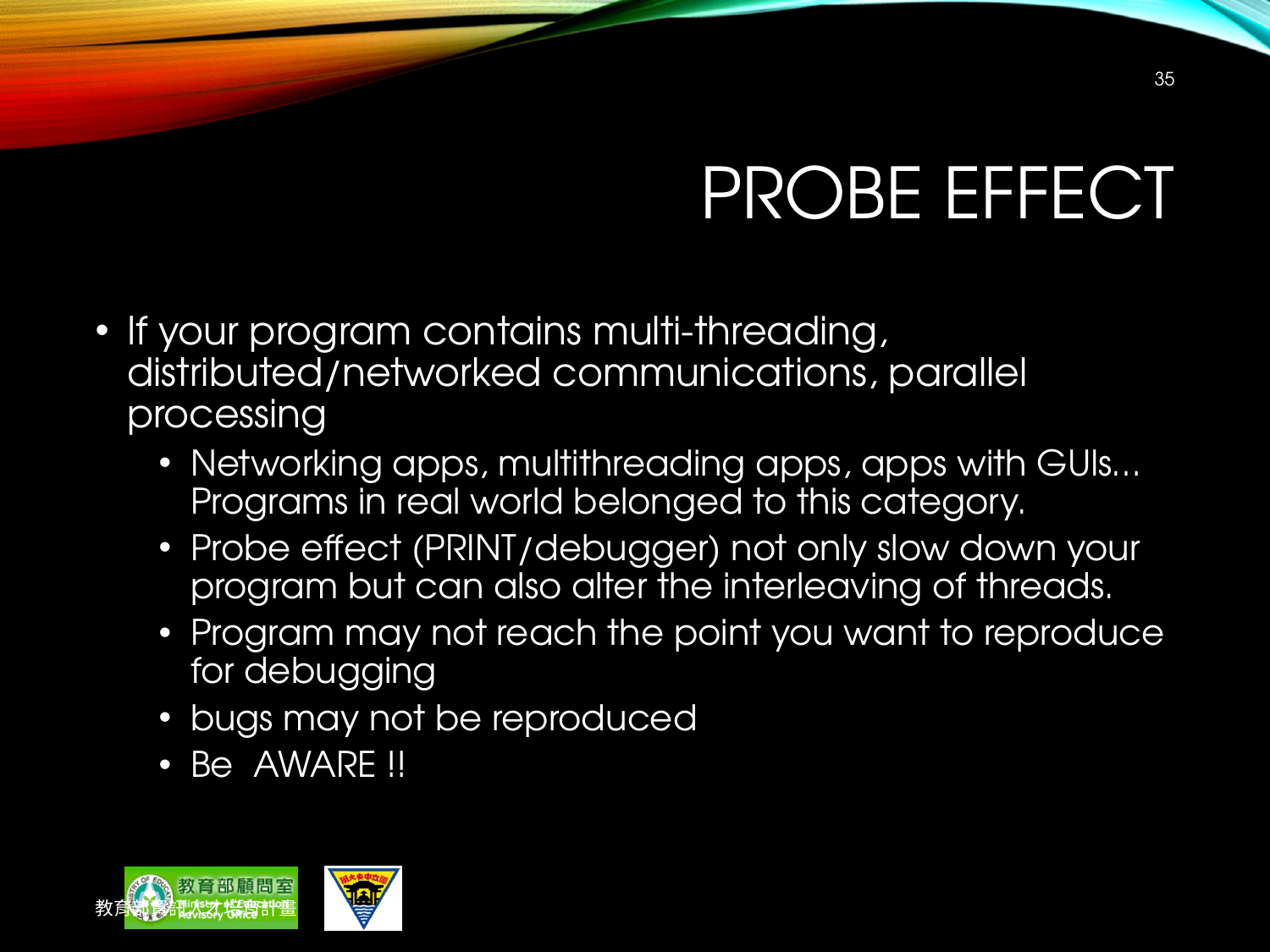

35
# Probe effect
If your program contains multi-threading, distributed/networked communications, parallel processing
Networking apps, multithreading apps, apps with GUIs… Programs in real world belonged to this category.
Probe effect (PRINT/debugger) not only slow down your program but can also alter the interleaving of threads.
Program may not reach the point you want to reproduce for debugging
bugs may not be reproduced
Be  AWARE !!

教育部資訊人才培育計畫